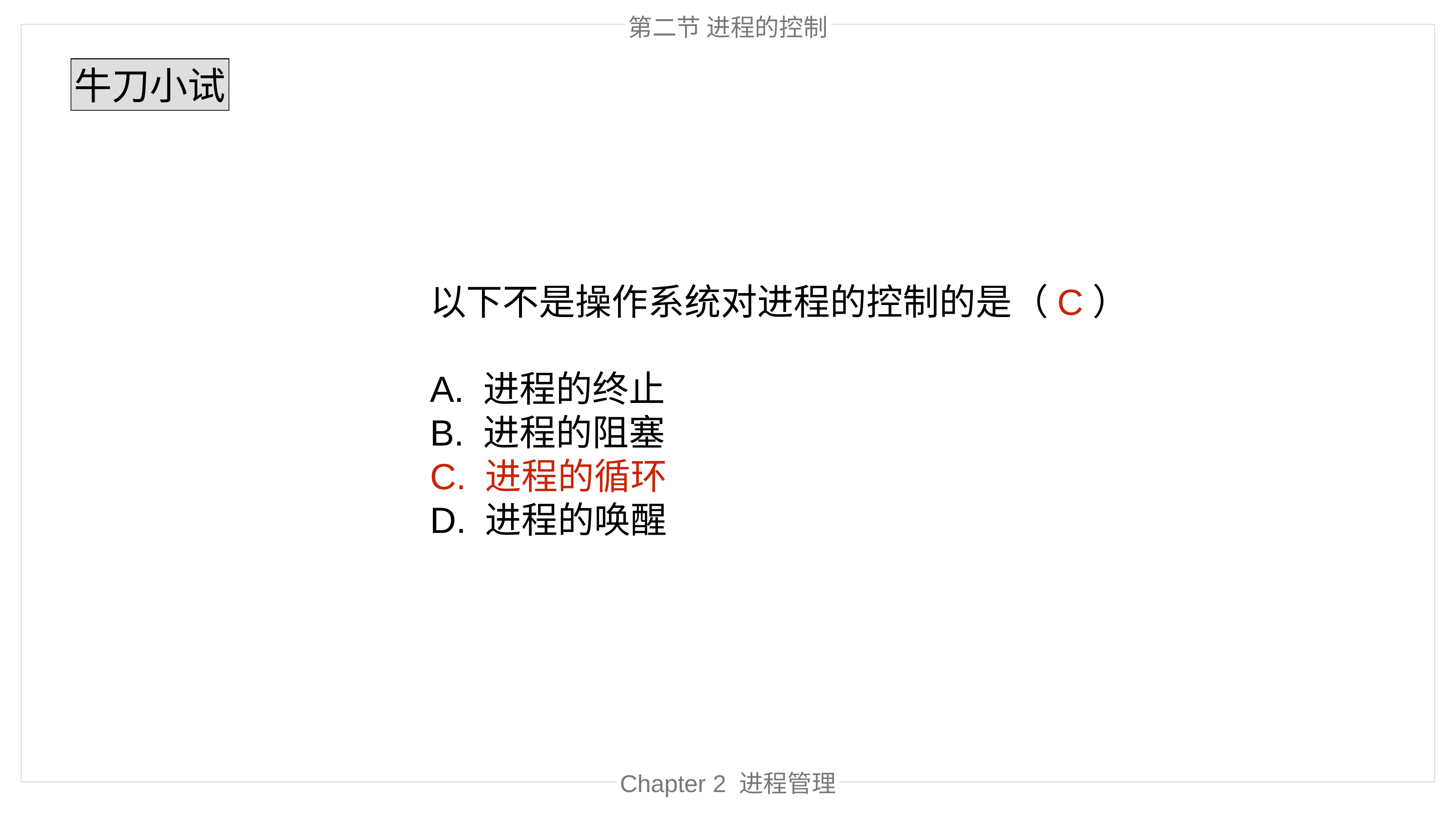

第二节 进程的控制

牛刀小试
以下不是操作系统对进程的控制的是（C）

A. 进程的终止
B. 进程的阻塞
C. 进程的循环
D. 进程的唤醒
Chapter 2 进程管理